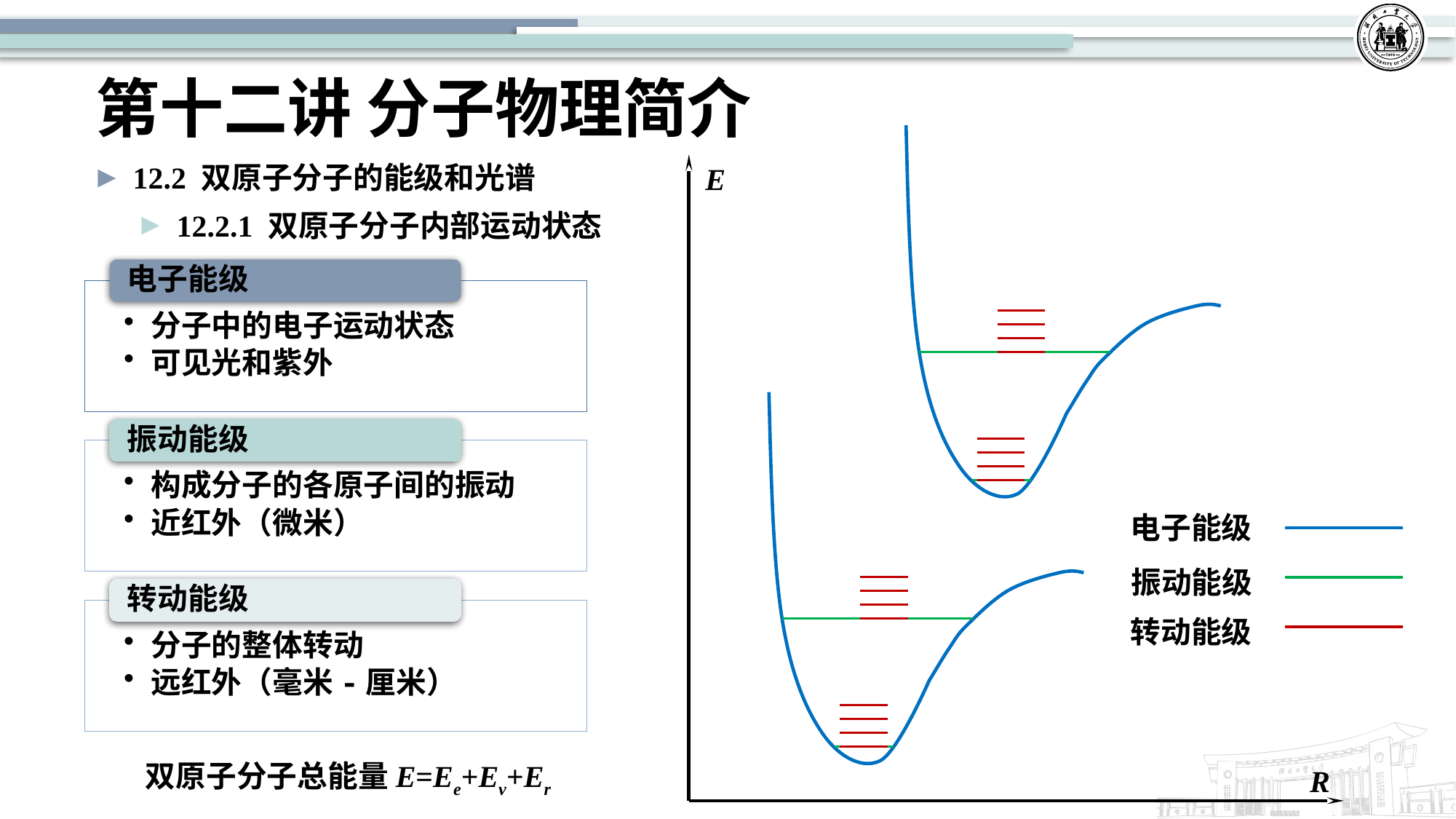

# 第十二讲 分子物理简介

E

电子能级
振动能级
转动能级
R
12.2 双原子分子的能级和光谱
12.2.1 双原子分子内部运动状态
分子中的电子运动状态
可见光和紫外
电子能级
构成分子的各原子间的振动
近红外（微米）
振动能级
分子的整体转动
远红外（毫米-厘米）
转动能级
双原子分子总能量E=Ee+Ev+Er